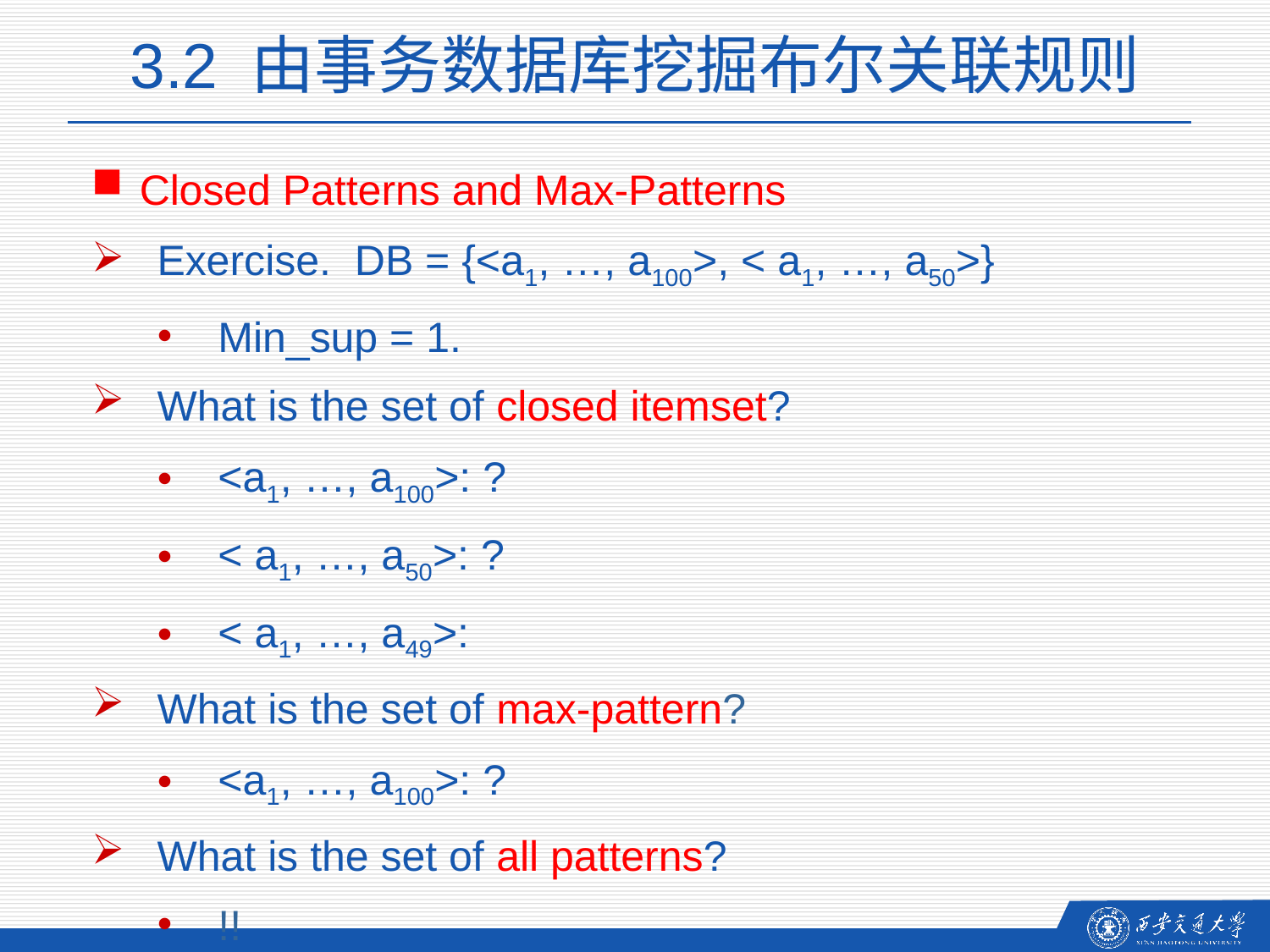

3.2 由事务数据库挖掘布尔关联规则
Closed Patterns and Max-Patterns
Exercise.  DB = {<a1, …, a100>, < a1, …, a50>}
Min_sup = 1.
What is the set of closed itemset?
<a1, …, a100>: ?
< a1, …, a50>: ?
< a1, …, a49>:
What is the set of max-pattern?
<a1, …, a100>: ?
What is the set of all patterns?
!!